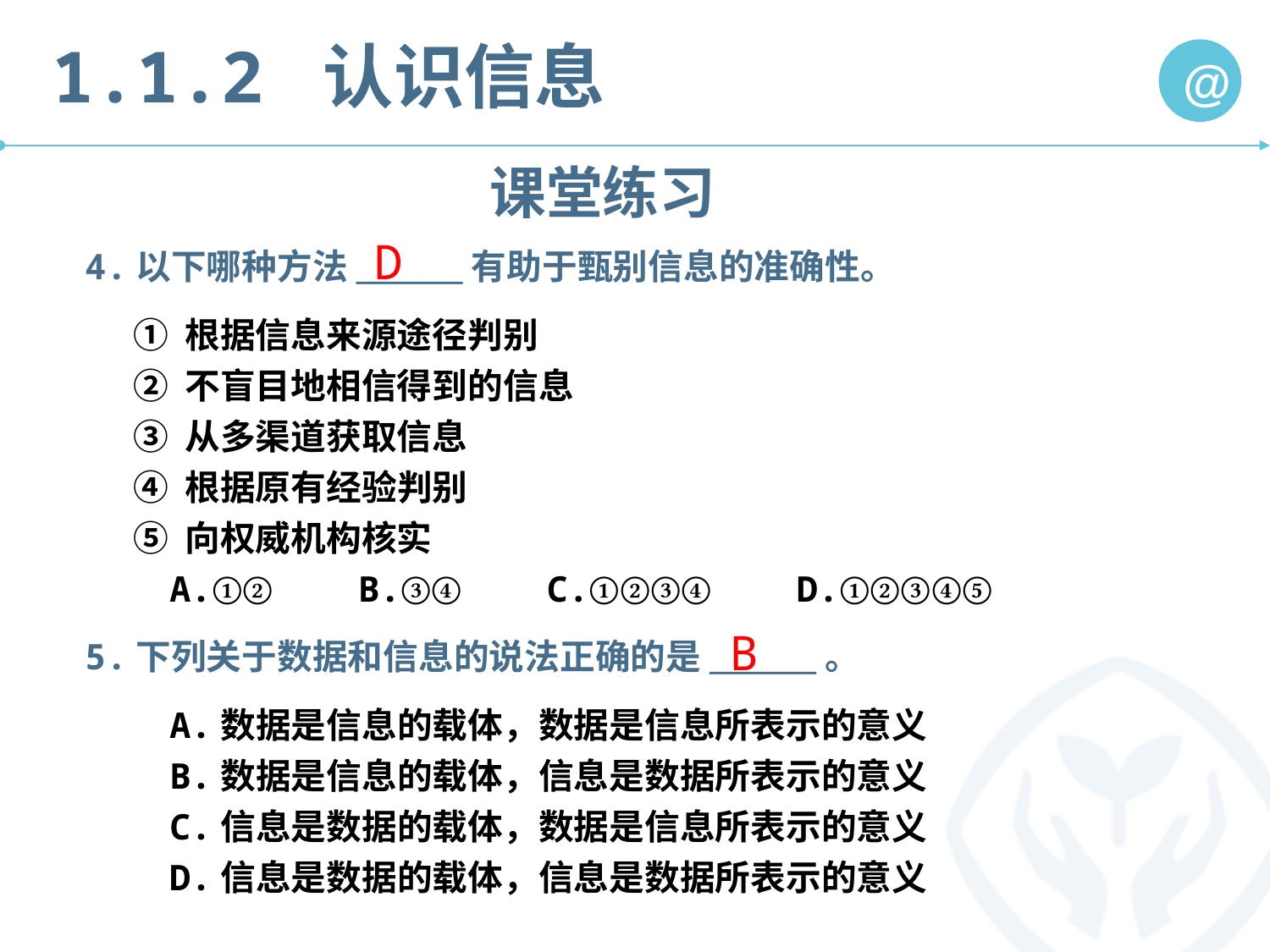

课堂练习
D
4.以下哪种方法______有助于甄别信息的准确性。
      ① 根据信息来源途径判别
      ② 不盲目地相信得到的信息
      ③ 从多渠道获取信息
      ④ 根据原有经验判别
      ⑤ 向权威机构核实
    A.①②    B.③④    C.①②③④    D.①②③④⑤
5.下列关于数据和信息的说法正确的是______。
    A.数据是信息的载体，数据是信息所表示的意义
    B.数据是信息的载体，信息是数据所表示的意义
    C.信息是数据的载体，数据是信息所表示的意义
    D.信息是数据的载体，信息是数据所表示的意义

B